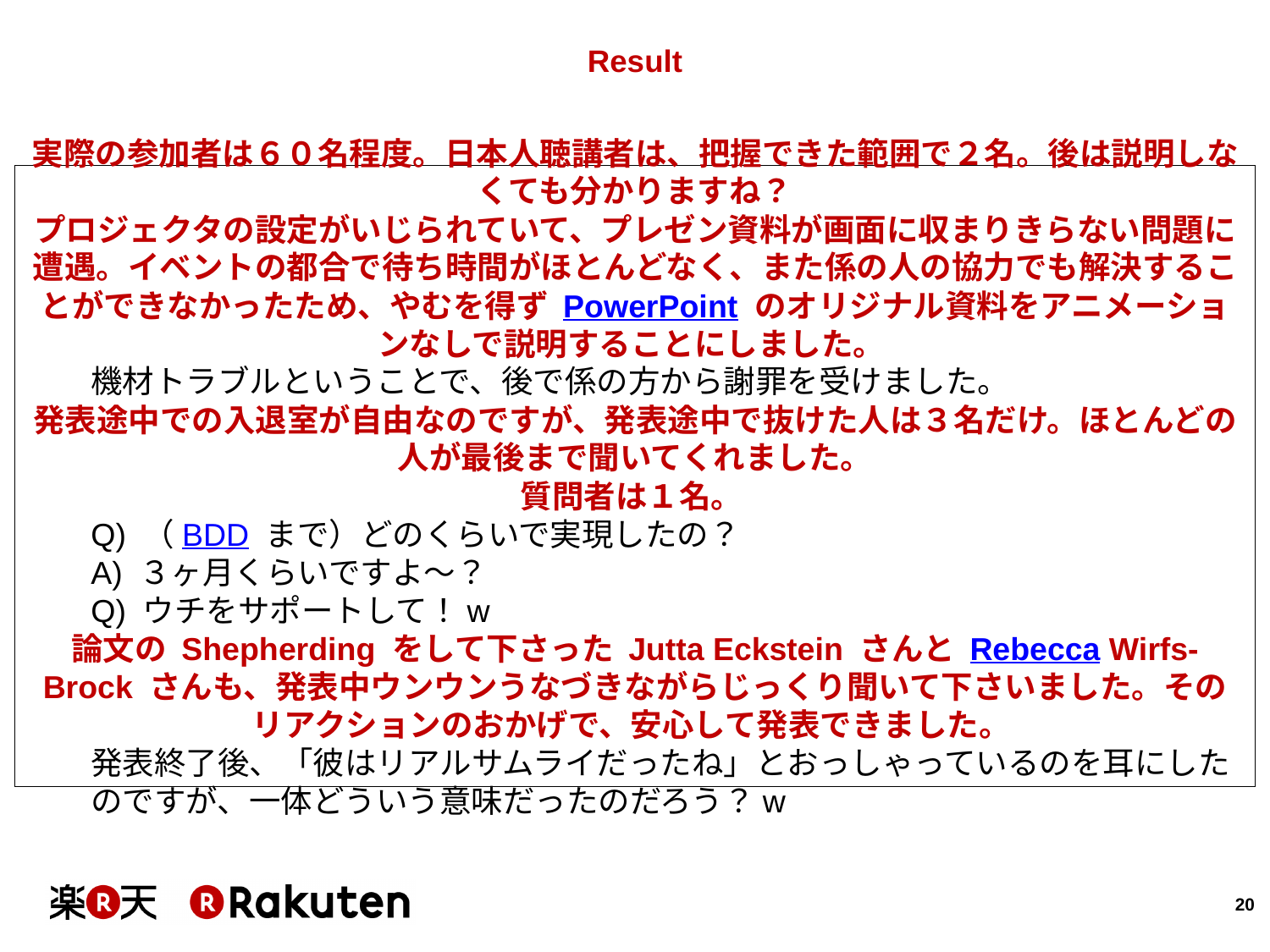

# Result
実際の参加者は６０名程度。日本人聴講者は、把握できた範囲で２名。後は説明しなくても分かりますね？
プロジェクタの設定がいじられていて、プレゼン資料が画面に収まりきらない問題に遭遇。イベントの都合で待ち時間がほとんどなく、また係の人の協力でも解決することができなかったため、やむを得ず PowerPoint のオリジナル資料をアニメーションなしで説明することにしました。
機材トラブルということで、後で係の方から謝罪を受けました。
発表途中での入退室が自由なのですが、発表途中で抜けた人は３名だけ。ほとんどの人が最後まで聞いてくれました。
質問者は１名。
Q) （BDD まで）どのくらいで実現したの？
A) ３ヶ月くらいですよ～？
Q) ウチをサポートして！w
論文の Shepherding をして下さった Jutta Eckstein さんと Rebecca Wirfs-Brock さんも、発表中ウンウンうなづきながらじっくり聞いて下さいました。そのリアクションのおかげで、安心して発表できました。
発表終了後、「彼はリアルサムライだったね」とおっしゃっているのを耳にしたのですが、一体どういう意味だったのだろう？w